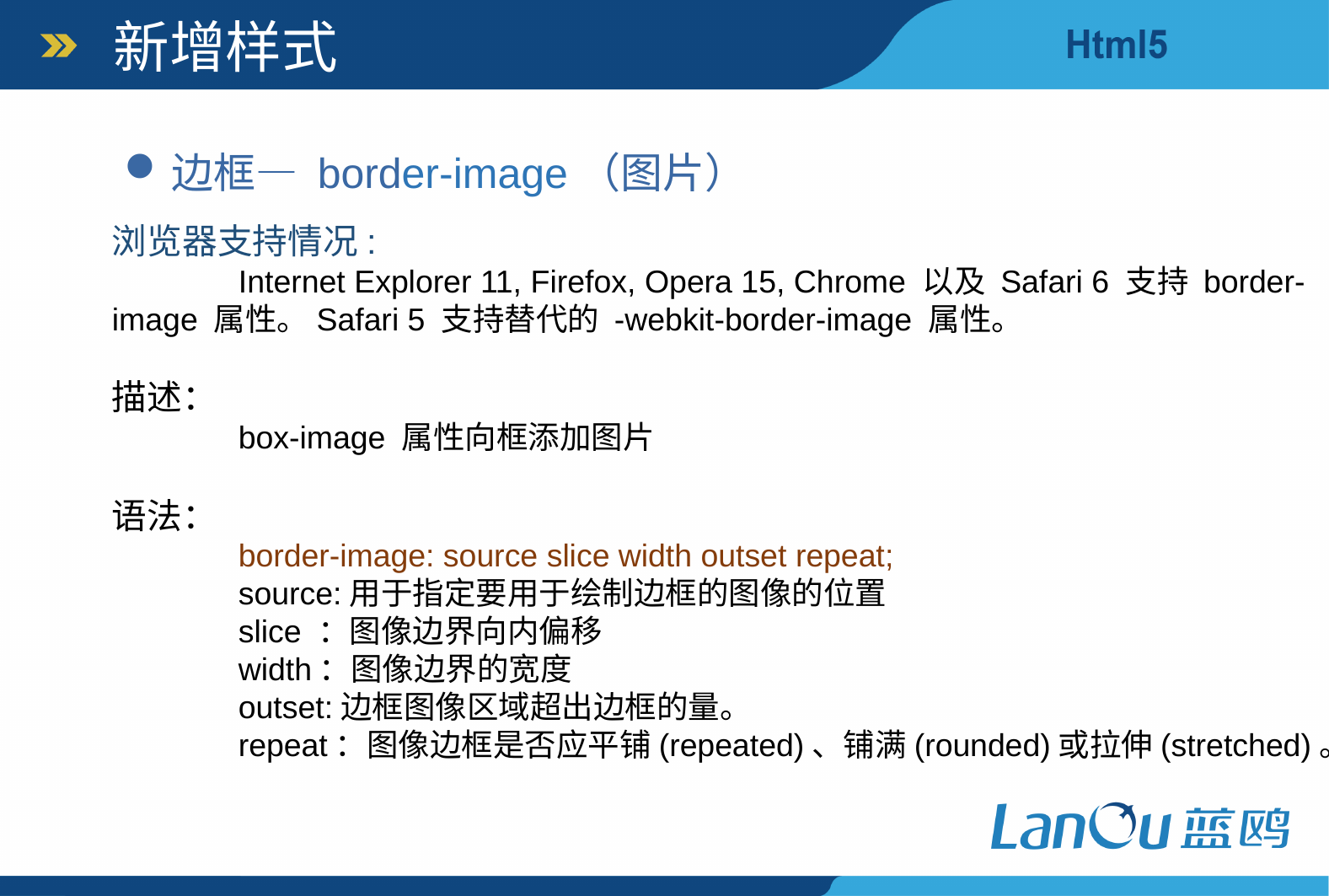

新增样式
边框— border-image（图片）

浏览器支持情况:
	Internet Explorer 11, Firefox, Opera 15, Chrome 以及 Safari 6 支持 border-image 属性。Safari 5 支持替代的 -webkit-border-image 属性。

描述：
	box-image 属性向框添加图片

语法：
	border-image: source slice width outset repeat;
	source:用于指定要用于绘制边框的图像的位置
	slice ：图像边界向内偏移
	width：图像边界的宽度
	outset:边框图像区域超出边框的量。
	repeat：图像边框是否应平铺(repeated)、铺满(rounded)或拉伸(stretched)。